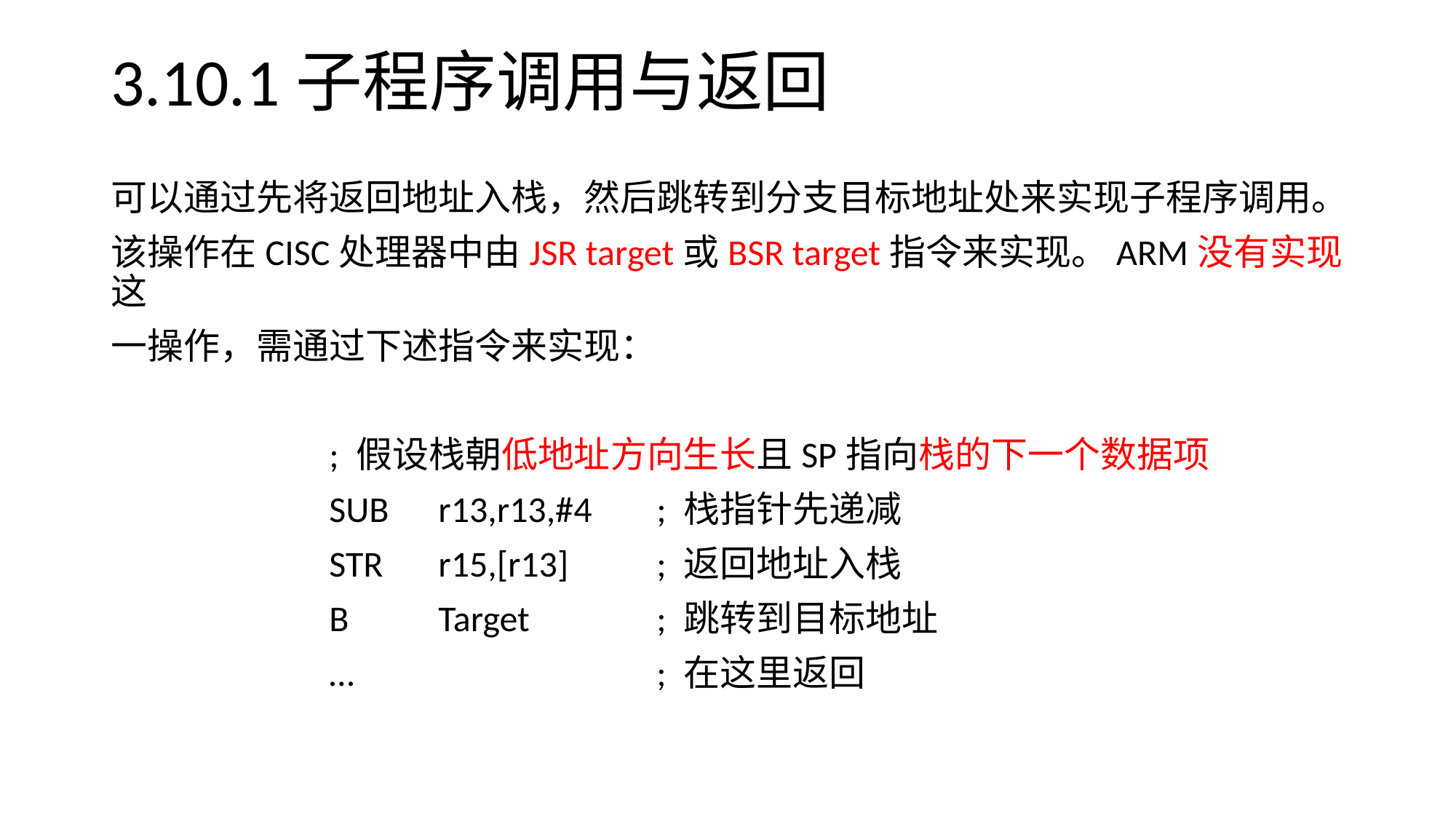

# 3.10.1子程序调用与返回

可以通过先将返回地址入栈，然后跳转到分支目标地址处来实现子程序调用。
该操作在CISC处理器中由JSR target或BSR target指令来实现。ARM没有实现这
一操作，需通过下述指令来实现：

		; 假设栈朝低地址方向生长且SP指向栈的下一个数据项
		SUB	r13,r13,#4	; 栈指针先递减
		STR	r15,[r13]	; 返回地址入栈
		B	Target		; 跳转到目标地址
		…			; 在这里返回